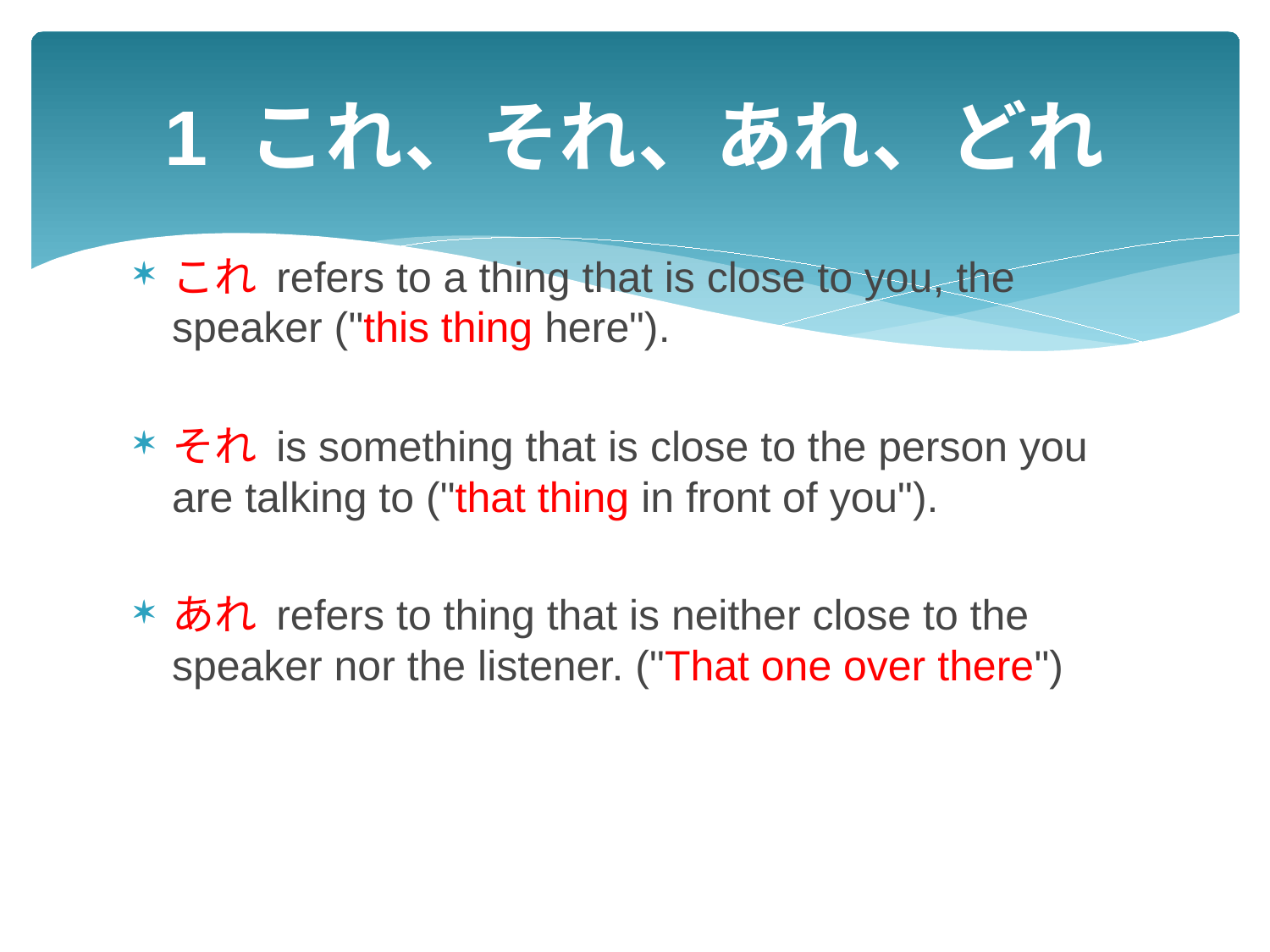

# 1 これ、それ、あれ、どれ
これ refers to a thing that is close to you, the speaker ("this thing here").

それ is something that is close to the person you are talking to ("that thing in front of you").

あれ refers to thing that is neither close to the speaker nor the listener. ("That one over there")